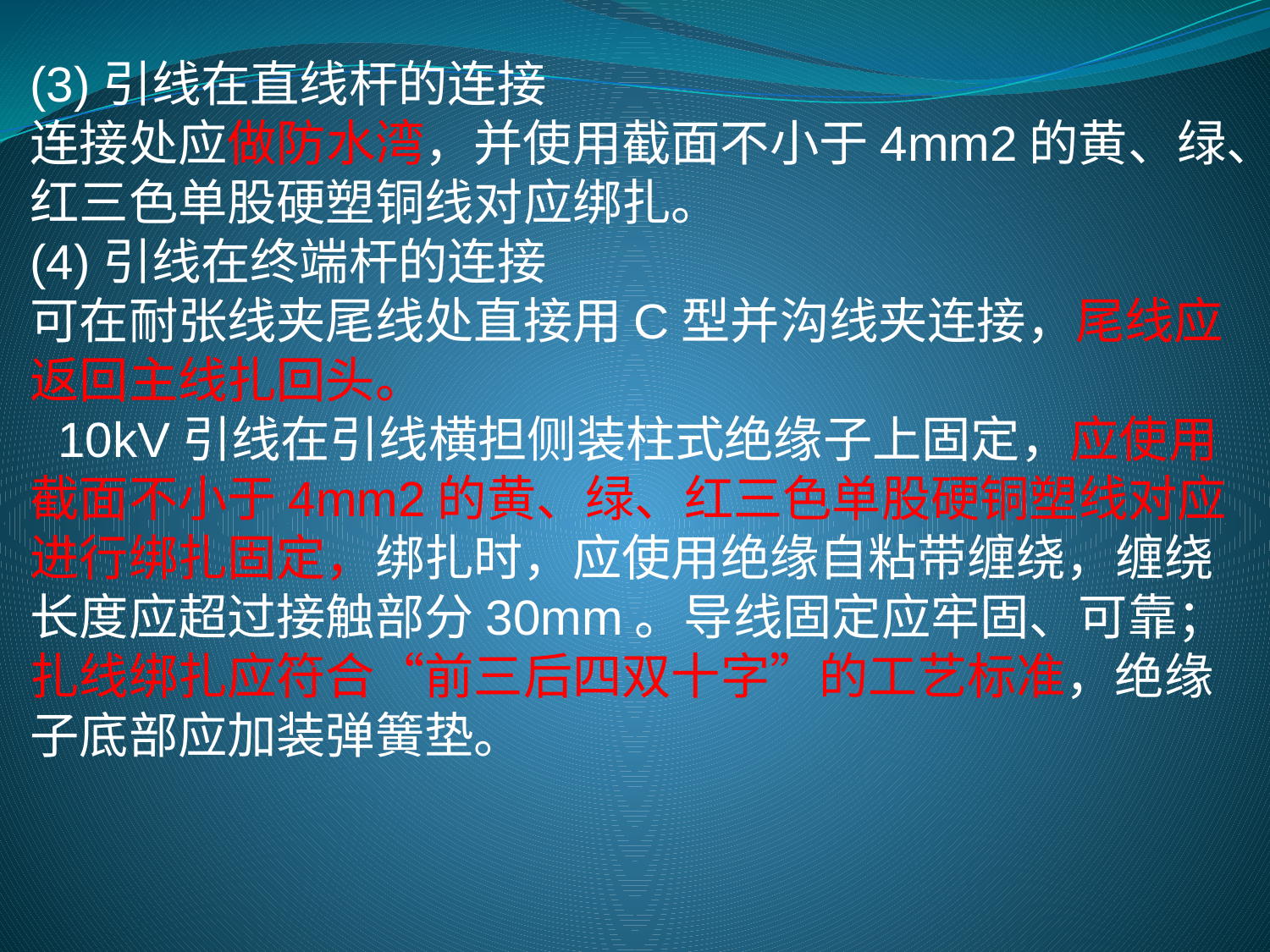

(3)引线在直线杆的连接
连接处应做防水湾，并使用截面不小于4mm2的黄、绿、红三色单股硬塑铜线对应绑扎。
(4)引线在终端杆的连接
可在耐张线夹尾线处直接用C型并沟线夹连接，尾线应返回主线扎回头。
  10kV引线在引线横担侧装柱式绝缘子上固定，应使用截面不小于4mm2的黄、绿、红三色单股硬铜塑线对应进行绑扎固定，绑扎时，应使用绝缘自粘带缠绕，缠绕长度应超过接触部分30mm。导线固定应牢固、可靠；扎线绑扎应符合“前三后四双十字”的工艺标准，绝缘子底部应加装弹簧垫。